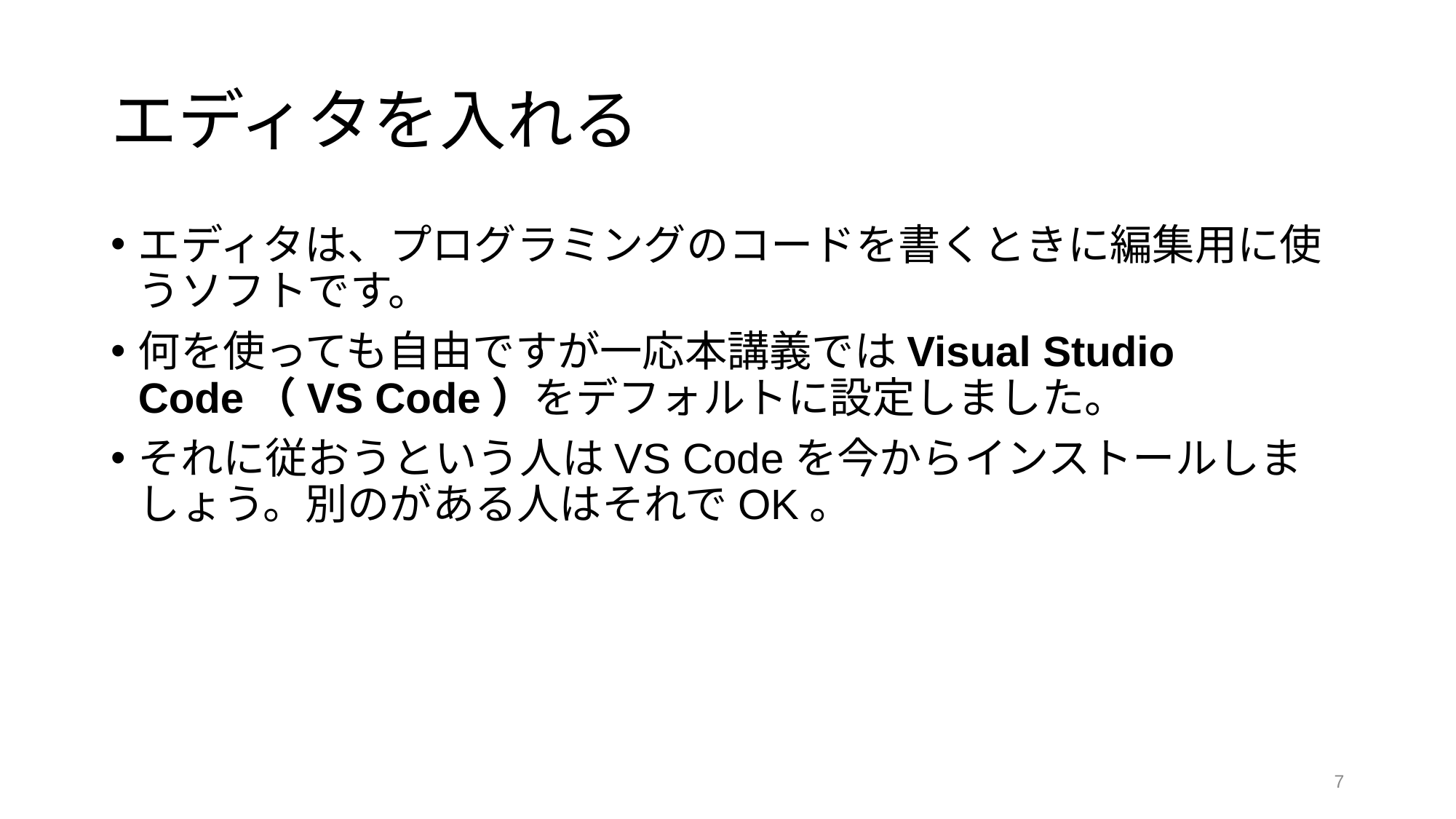

# エディタを入れる
エディタは、プログラミングのコードを書くときに編集用に使うソフトです。
何を使っても自由ですが一応本講義ではVisual Studio Code（VS Code）をデフォルトに設定しました。
それに従おうという人はVS Codeを今からインストールしましょう。別のがある人はそれでOK。
7